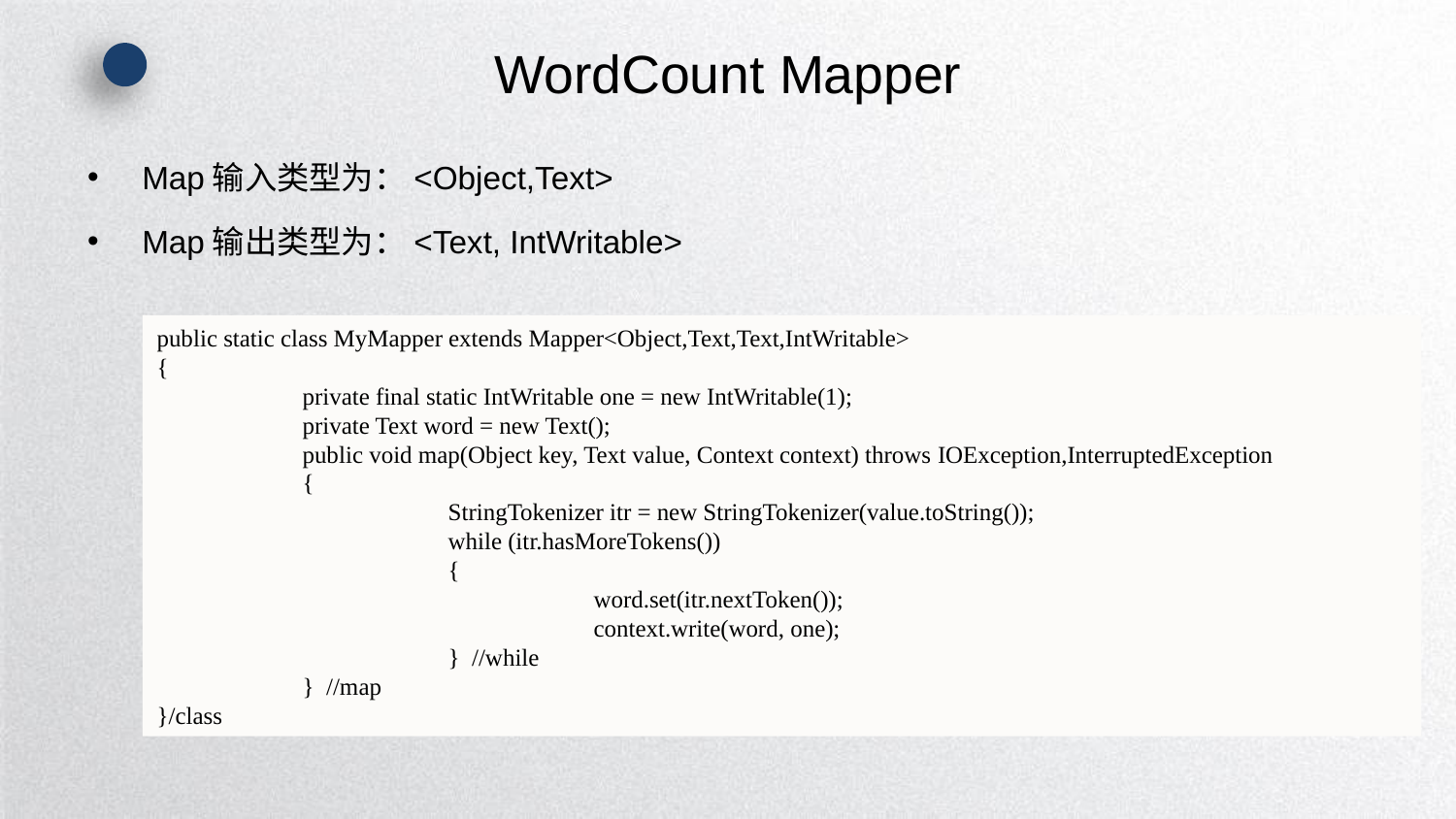

# WordCount Mapper
Map输入类型为：<Object,Text>
Map输出类型为：<Text, IntWritable>

public static class MyMapper extends Mapper<Object,Text,Text,IntWritable>
{
	private final static IntWritable one = new IntWritable(1);
	private Text word = new Text();
	public void map(Object key, Text value, Context context) throws IOException,InterruptedException
                        {
		StringTokenizer itr = new StringTokenizer(value.toString());
	                        while (itr.hasMoreTokens())
	                        {
	                          	word.set(itr.nextToken());
	                         	context.write(word, one);
	                        }  //while
	}  //map
}/class